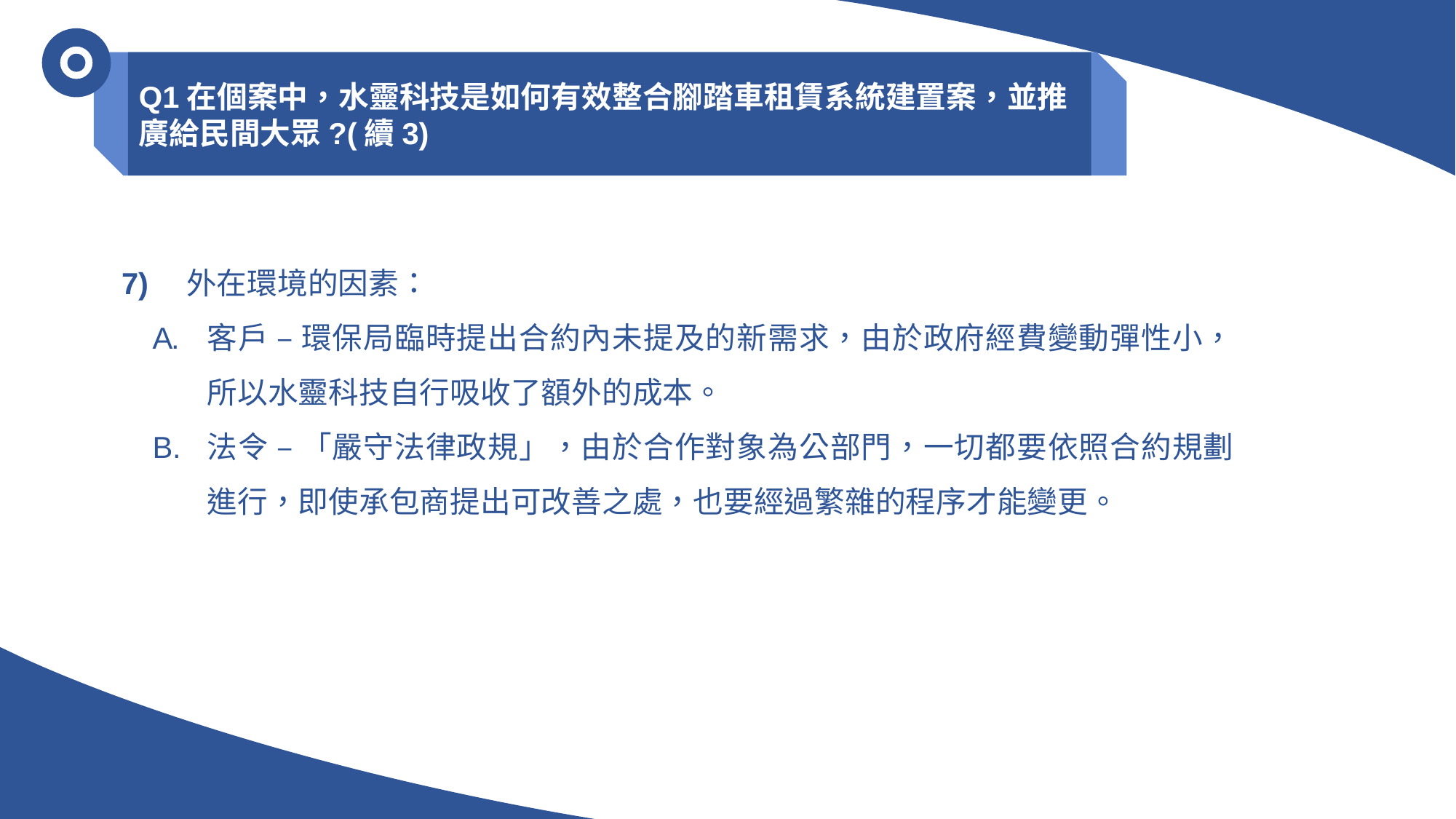

Q1在個案中，水靈科技是如何有效整合腳踏車租賃系統建置案，並推廣給民間大眾?(續3)
7)　外在環境的因素：
客戶 – 環保局臨時提出合約內未提及的新需求，由於政府經費變動彈性小，所以水靈科技自行吸收了額外的成本。
法令 – 「嚴守法律政規」，由於合作對象為公部門，一切都要依照合約規劃進行，即使承包商提出可改善之處，也要經過繁雜的程序才能變更。